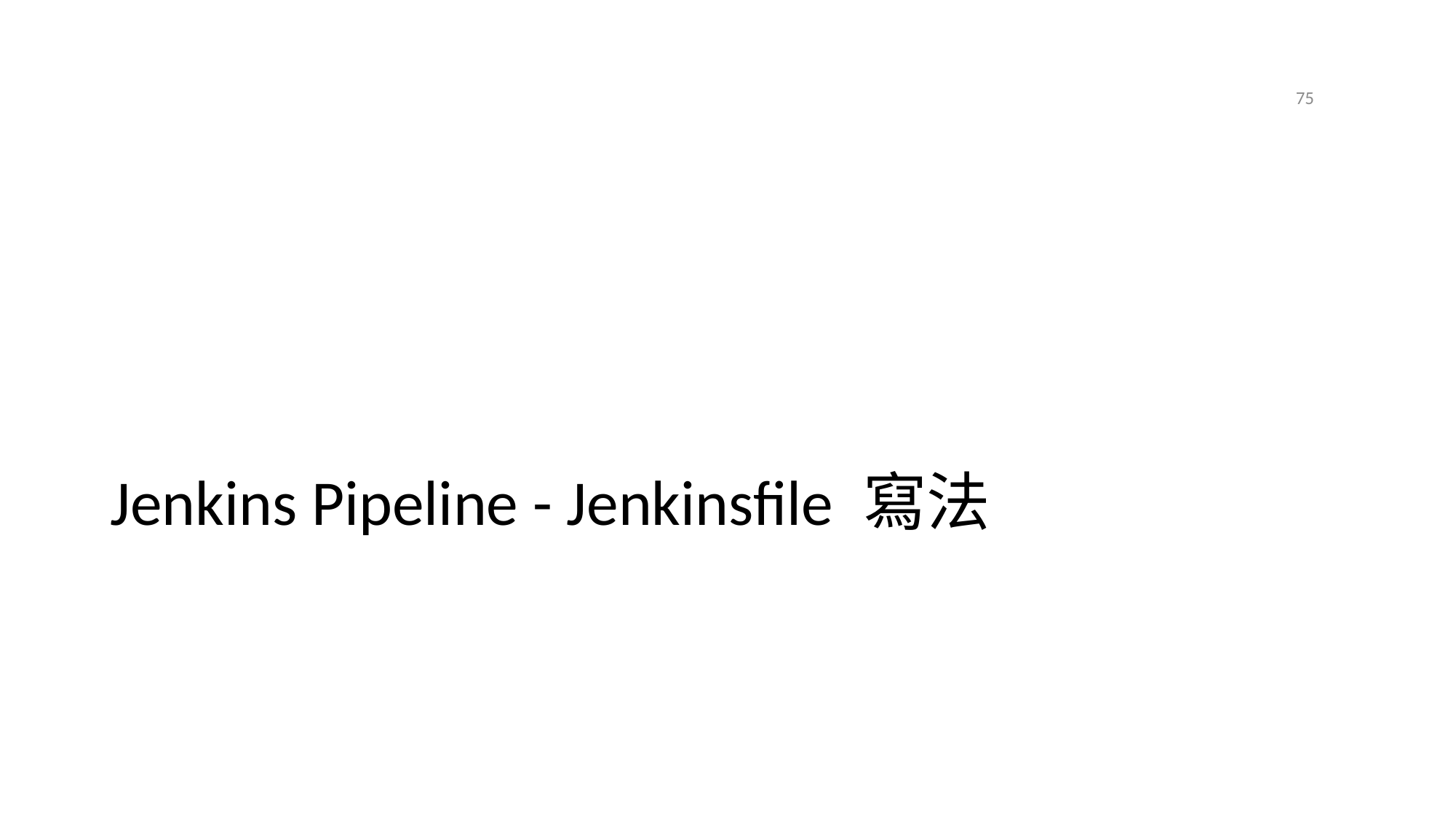

75
# Jenkins Pipeline - Jenkinsfile 寫法